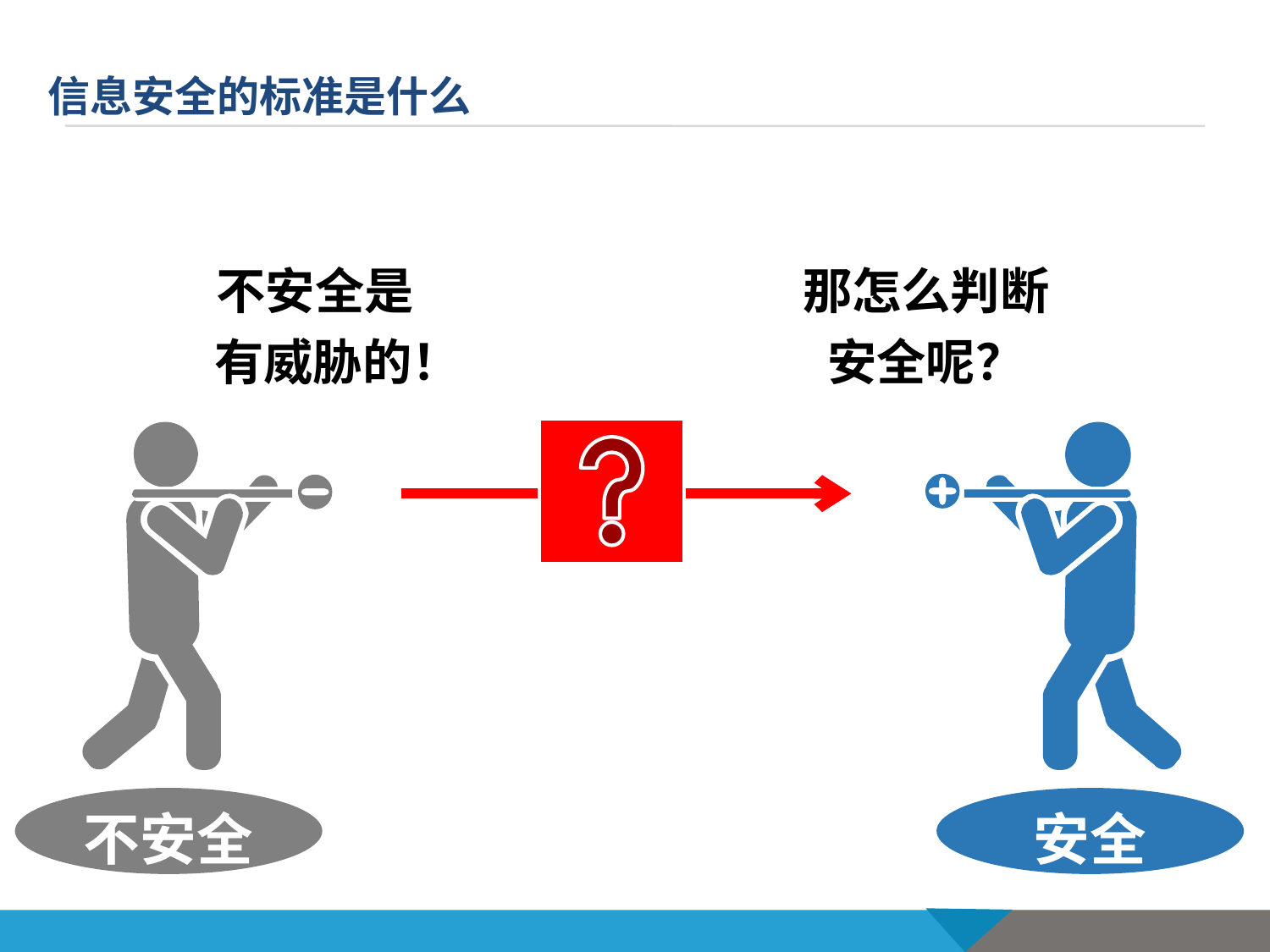

# 信息安全的标准是什么
不安全是
   有威胁的！
那怎么判断
安全呢？

不安全
安全